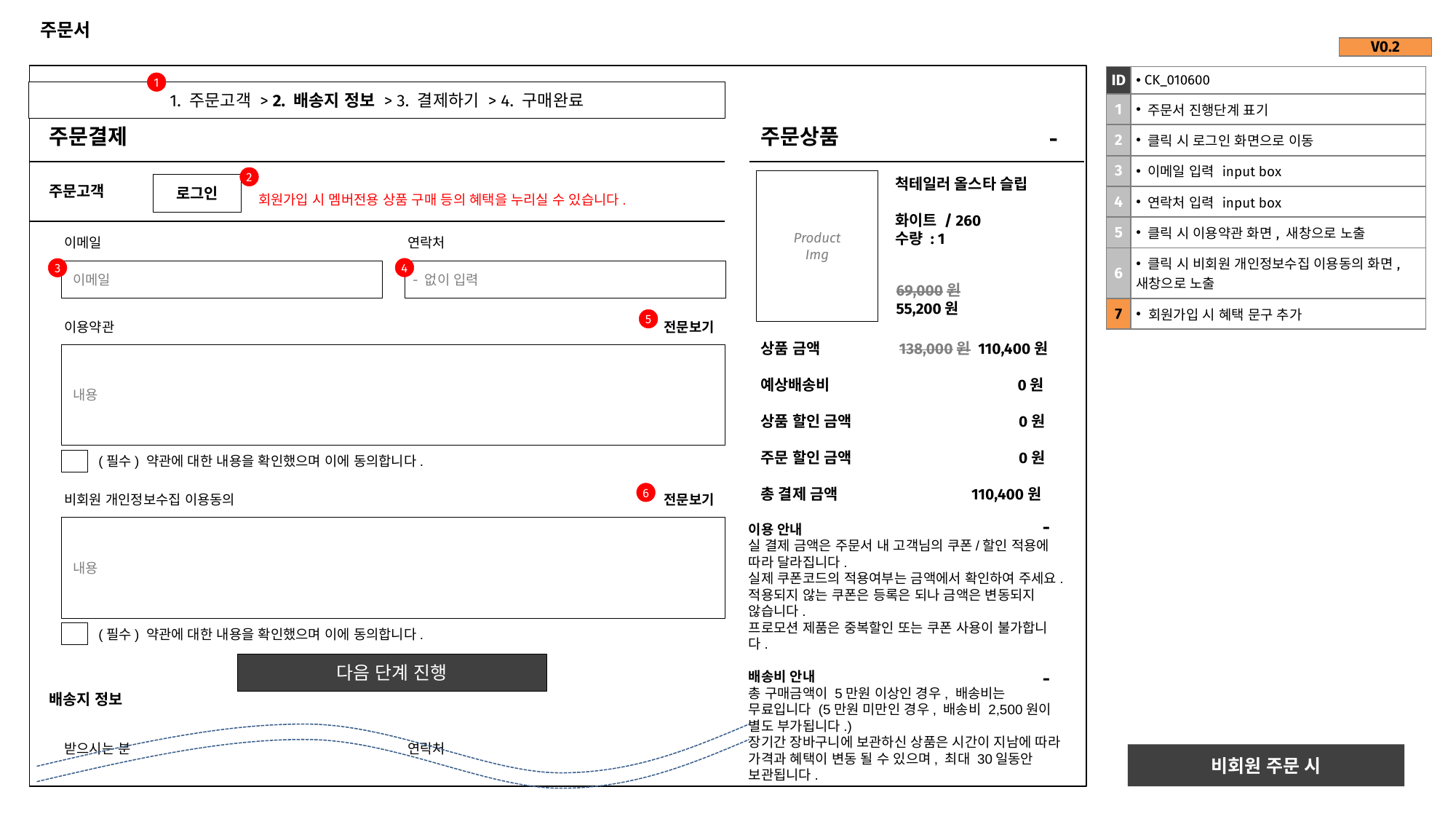

# 주문서
| V0.2 |
| --- |

| ID | CK\_010600 |
| --- | --- |
| 1 | 주문서 진행단계 표기 |
| 2 | 클릭 시 로그인 화면으로 이동 |
| 3 | 이메일 입력 input box |
| 4 | 연락처 입력 input box |
| 5 | 클릭 시 이용약관 화면, 새창으로 노출 |
| 6 | 클릭 시 비회원 개인정보수집 이용동의 화면, 새창으로 노출 |
| 7 | 회원가입 시 혜택 문구 추가 |
1
1. 주문고객 > 2. 배송지 정보 > 3. 결제하기 > 4. 구매완료
주문결제
주문상품
-
2
Product
Img
척테일러 올스타 슬립

화이트 / 260
수량 : 1
로그인
주문고객
회원가입 시 멤버전용 상품 구매 등의 혜택을 누리실 수 있습니다.
이메일
연락처
4
3
 이메일
 - 없이 입력
69,000원
55,200원
5
이용약관
전문보기
상품 금액                  138,000원 110,400원

예상배송비                                            0원

상품 할인 금액                                       0원

주문 할인 금액                                       0원

총 결제 금액                               110,400원
 내용
(필수) 약관에 대한 내용을 확인했으며 이에 동의합니다.

6
비회원 개인정보수집 이용동의
전문보기
-
이용 안내
실 결제 금액은 주문서 내 고객님의 쿠폰/할인 적용에 따라 달라집니다.
실제 쿠폰코드의 적용여부는 금액에서 확인하여 주세요. 적용되지 않는 쿠폰은 등록은 되나 금액은 변동되지 않습니다. 
프로모션 제품은 중복할인 또는 쿠폰 사용이 불가합니다.
배송비 안내
총 구매금액이 5만원 이상인 경우, 배송비는 무료입니다 (5만원 미만인 경우, 배송비 2,500원이 별도 부가됩니다.)
장기간 장바구니에 보관하신 상품은 시간이 지남에 따라 가격과 혜택이 변동 될 수 있으며, 최대 30일동안 보관됩니다.
 내용
(필수) 약관에 대한 내용을 확인했으며 이에 동의합니다.

다음 단계 진행
-
배송지 정보

받으시는 분
연락처
비회원 주문 시